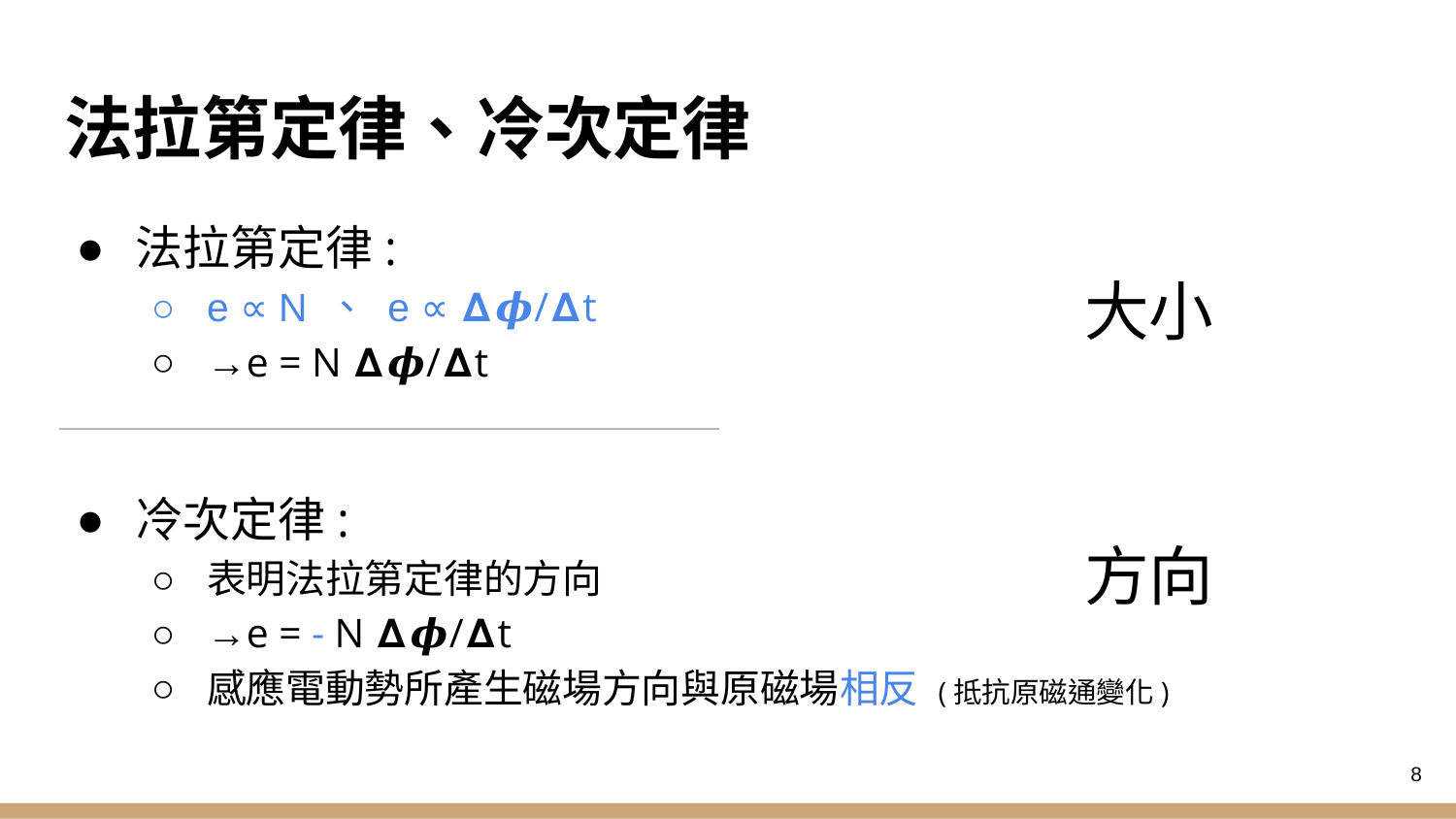

# 法拉第定律、冷次定律
法拉第定律:
e ∝ N 、 e ∝ 𝝙𝝓/𝝙t
→e = N 𝝙𝝓/𝝙t

冷次定律:
表明法拉第定律的方向
→e = - N 𝝙𝝓/𝝙t
感應電動勢所產生磁場方向與原磁場相反 (抵抗原磁通變化)
大小
方向
8